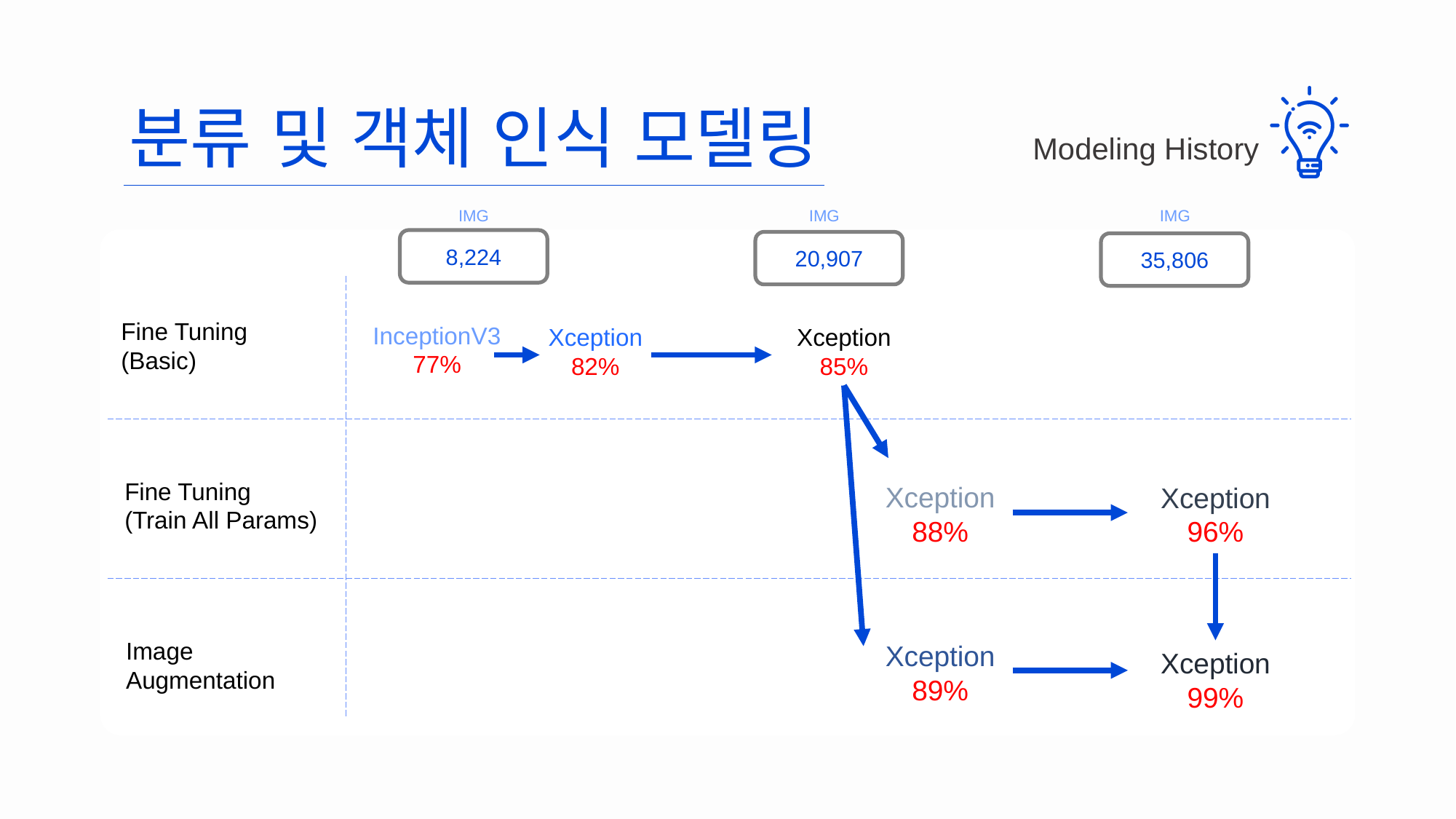

분류 및 객체 인식 모델링
Modeling History
IMG
IMG
IMG

8,224
20,907
35,806
Fine Tuning
(Basic)
InceptionV3
77%
Xception
82%
Xception
85%
Fine Tuning
(Train All Params)
Xception
88%
Xception
96%
Image
Augmentation
Xception
89%
Xception
99%